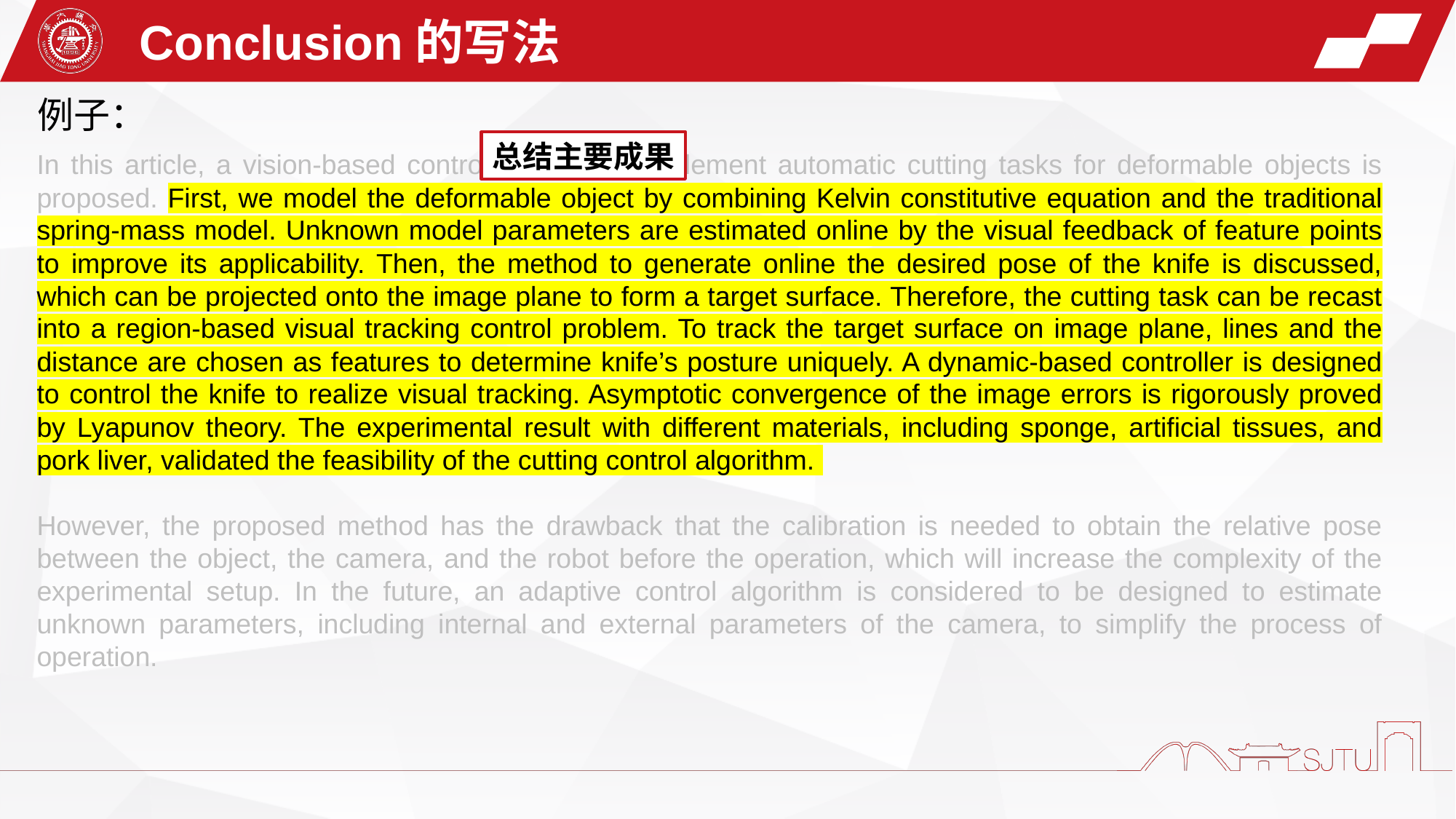

Conclusion的写法
例子：
总结主要成果
In this article, a vision-based control scheme to implement automatic cutting tasks for deformable objects is proposed. First, we model the deformable object by combining Kelvin constitutive equation and the traditional spring-mass model. Unknown model parameters are estimated online by the visual feedback of feature points to improve its applicability. Then, the method to generate online the desired pose of the knife is discussed, which can be projected onto the image plane to form a target surface. Therefore, the cutting task can be recast into a region-based visual tracking control problem. To track the target surface on image plane, lines and the distance are chosen as features to determine knife’s posture uniquely. A dynamic-based controller is designed to control the knife to realize visual tracking. Asymptotic convergence of the image errors is rigorously proved by Lyapunov theory. The experimental result with different materials, including sponge, artificial tissues, and pork liver, validated the feasibility of the cutting control algorithm.

However, the proposed method has the drawback that the calibration is needed to obtain the relative pose between the object, the camera, and the robot before the operation, which will increase the complexity of the experimental setup. In the future, an adaptive control algorithm is considered to be designed to estimate unknown parameters, including internal and external parameters of the camera, to simplify the process of operation.